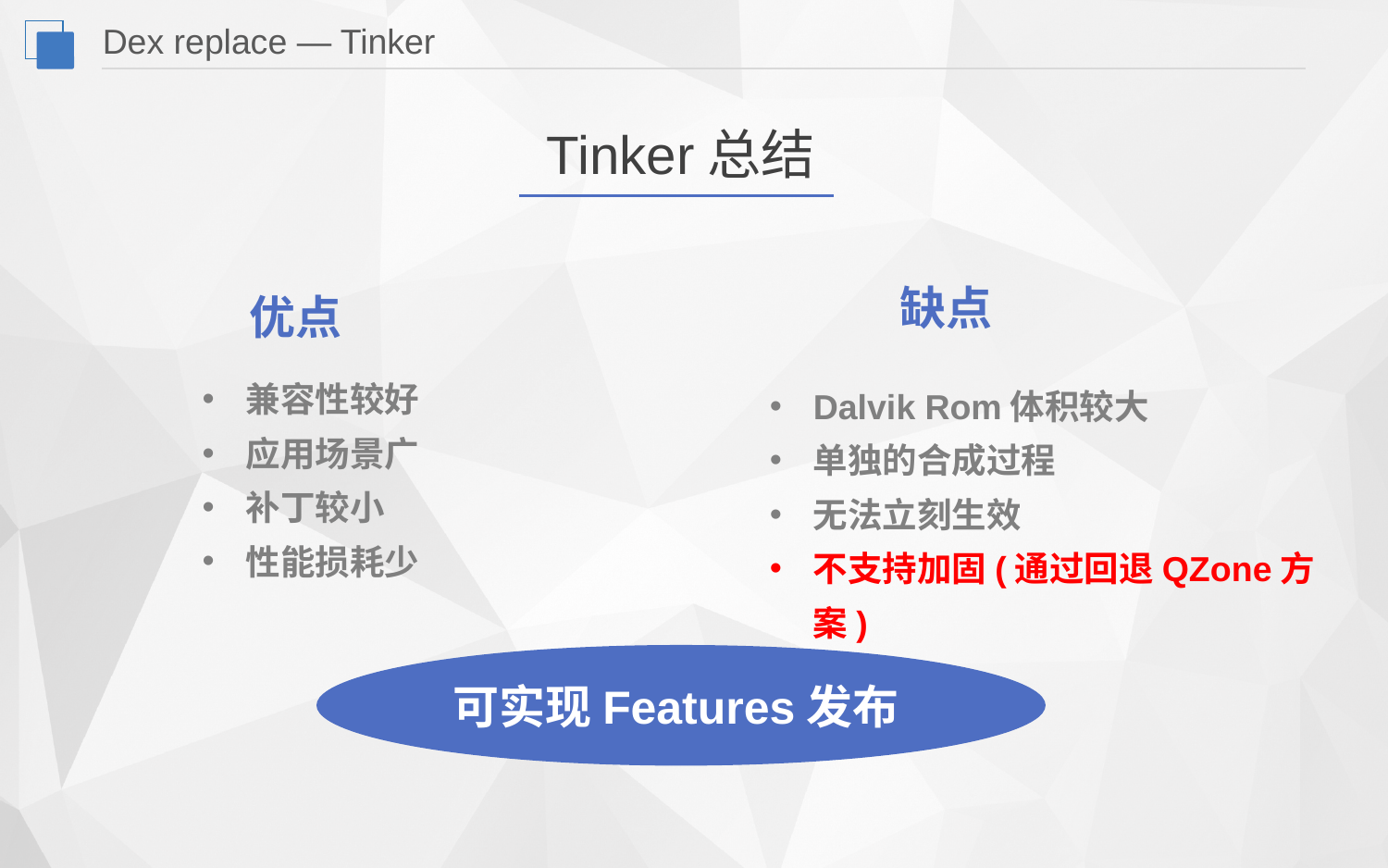

Dex replace — Tinker

Tinker总结
缺点
优点
兼容性较好
应用场景广
补丁较小
性能损耗少

Dalvik Rom体积较大
单独的合成过程
无法立刻生效
不支持加固(通过回退QZone方案)
可实现Features发布